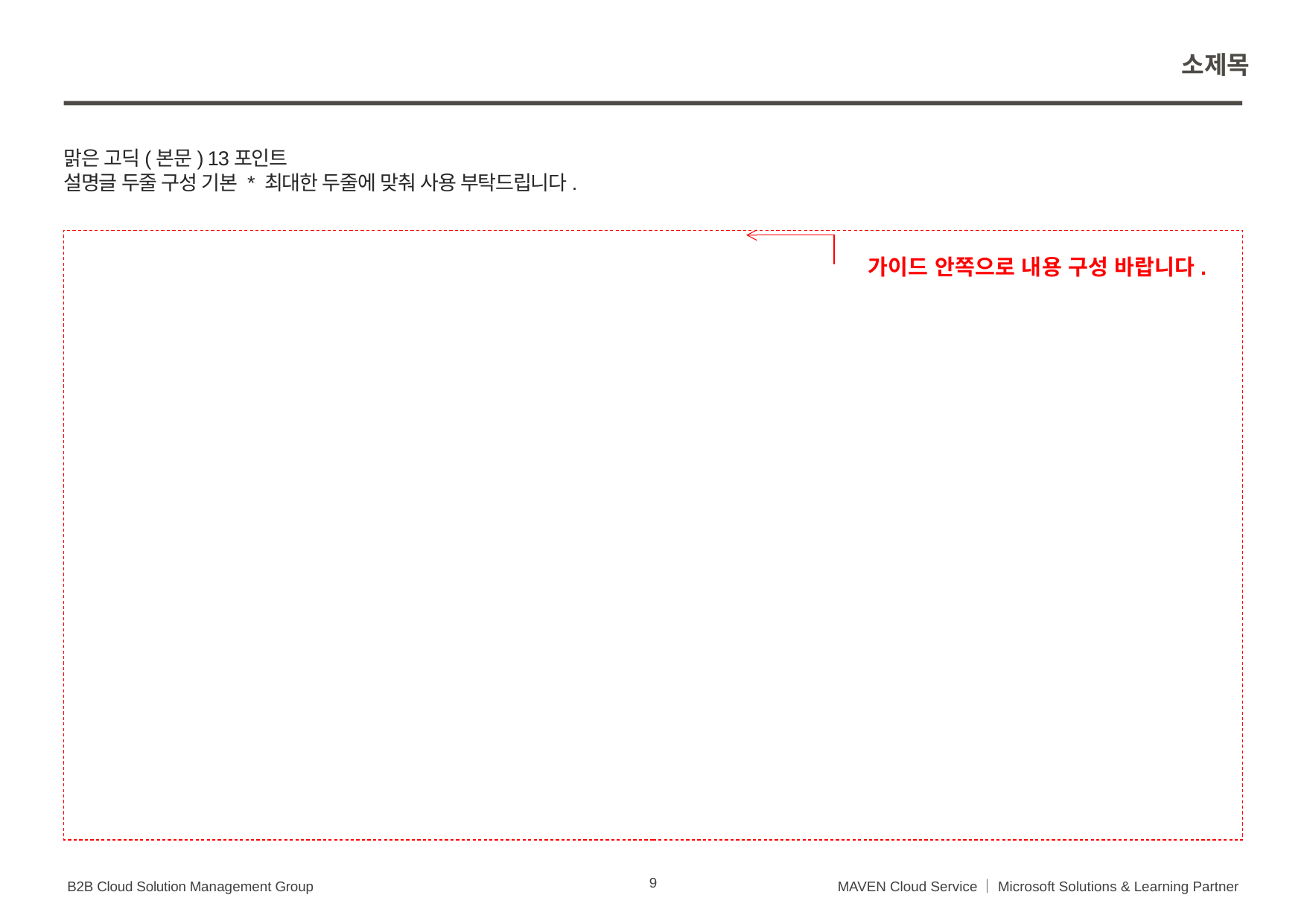

소제목
맑은 고딕(본문) 13포인트
설명글 두줄 구성 기본 * 최대한 두줄에 맞춰 사용 부탁드립니다.

가이드 안쪽으로 내용 구성 바랍니다.